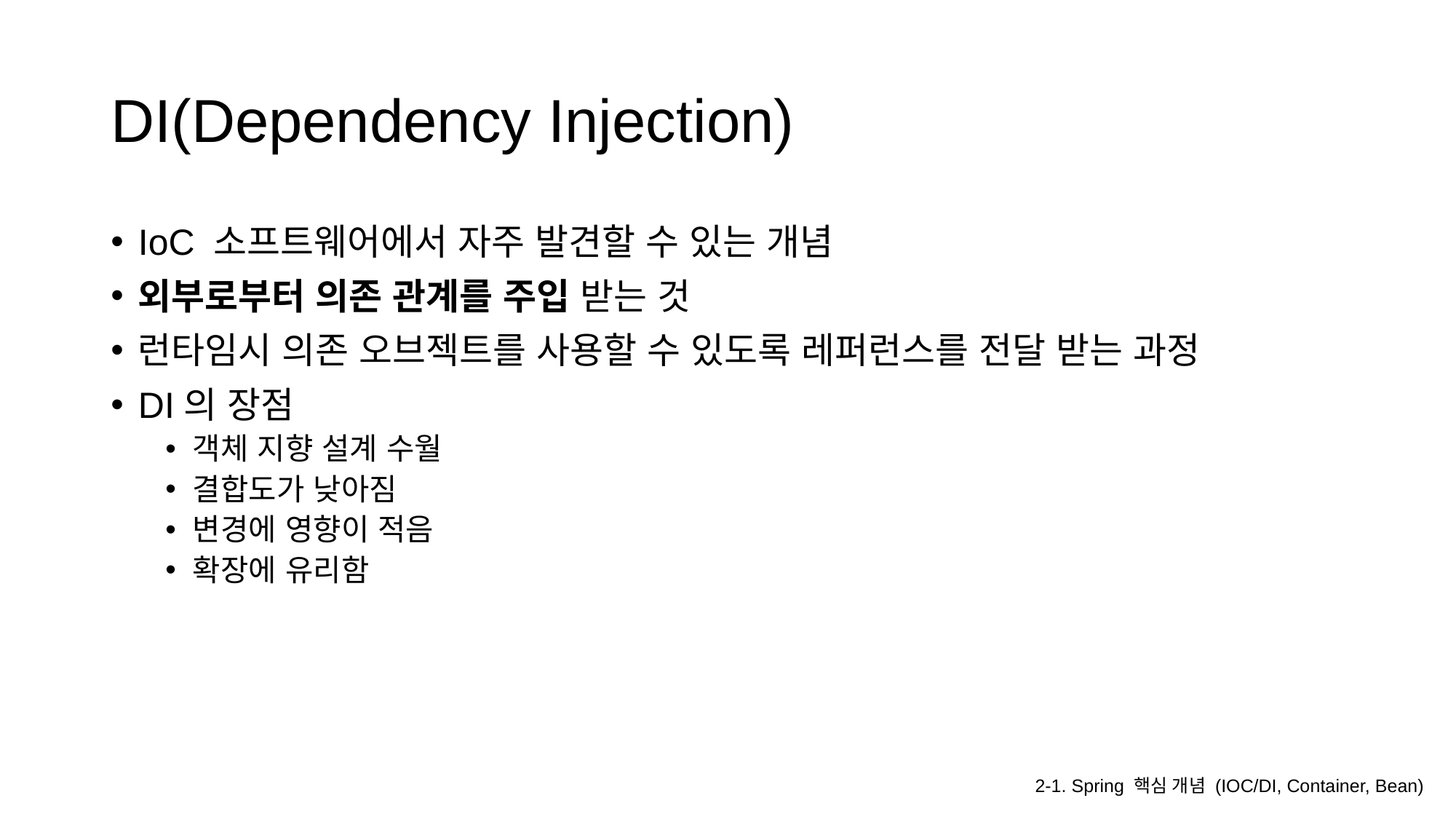

# DI(Dependency Injection)
IoC 소프트웨어에서 자주 발견할 수 있는 개념
외부로부터 의존 관계를 주입 받는 것
런타임시 의존 오브젝트를 사용할 수 있도록 레퍼런스를 전달 받는 과정
DI의 장점
객체 지향 설계 수월
결합도가 낮아짐
변경에 영향이 적음
확장에 유리함
2-1. Spring 핵심 개념 (IOC/DI, Container, Bean)